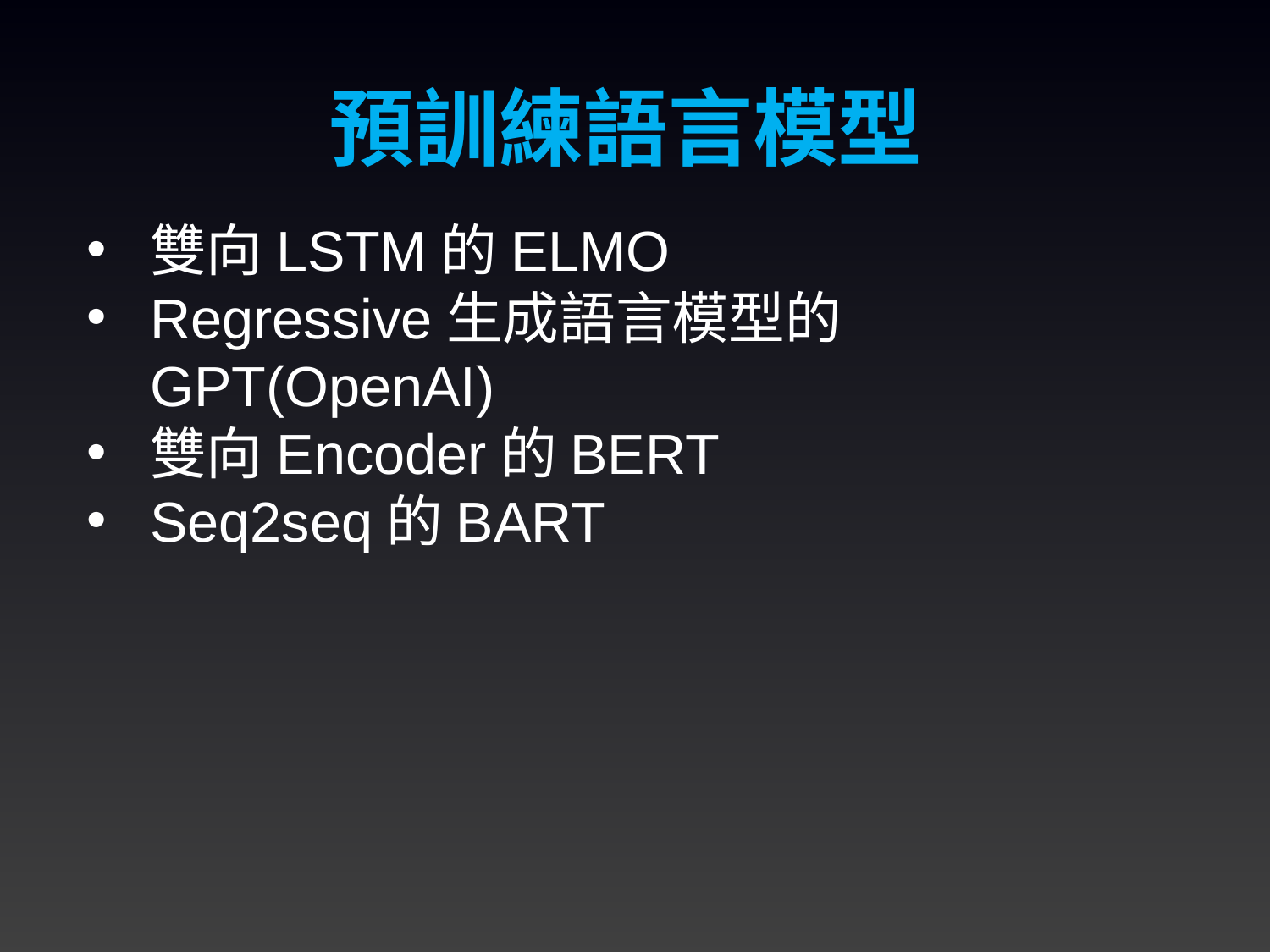

預訓練語言模型
雙向LSTM的ELMO
Regressive生成語言模型的GPT(OpenAI)
雙向Encoder的BERT
Seq2seq的BART
11/16/2023
68